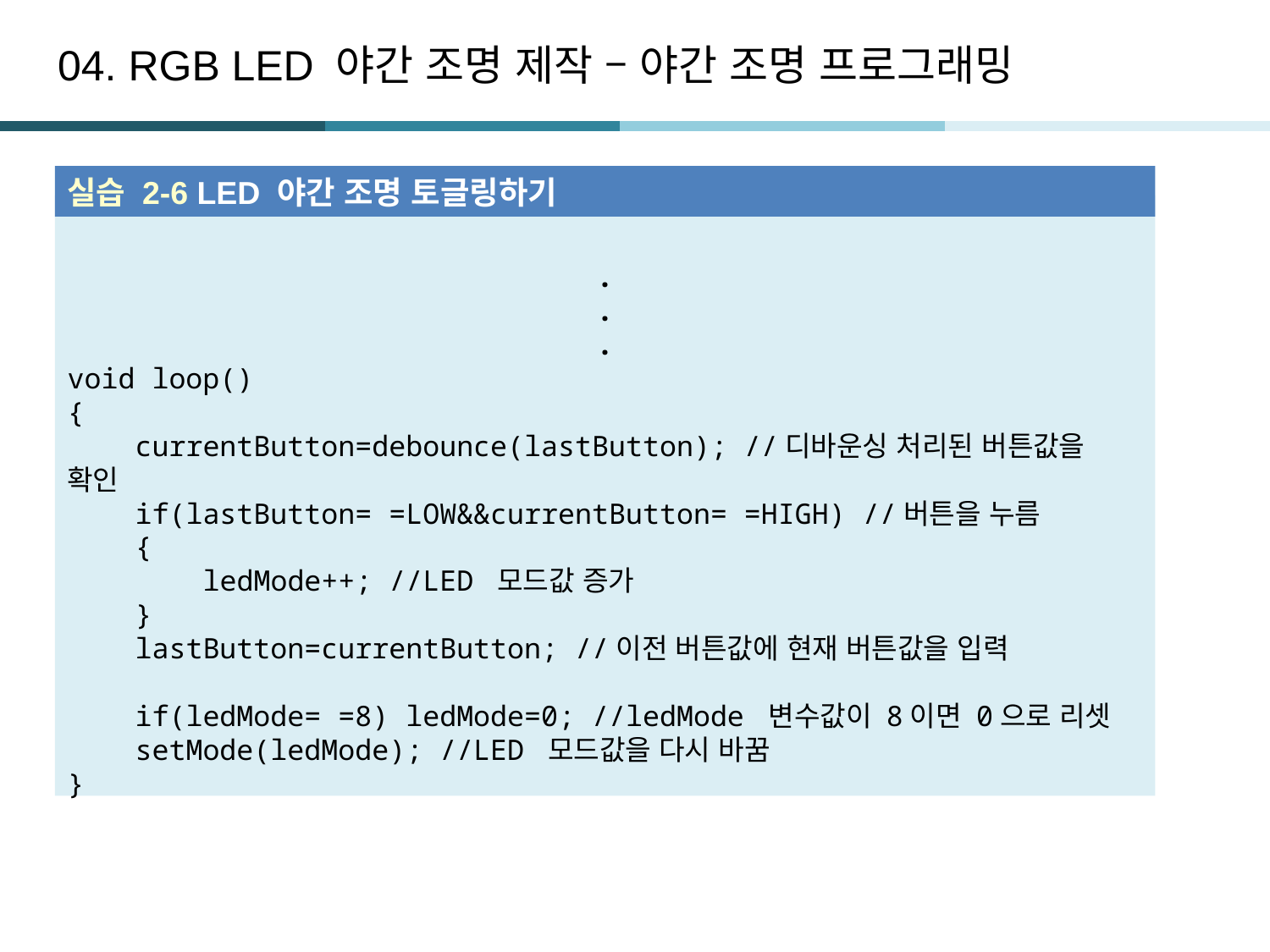

# 04. RGB LED 야간 조명 제작 – 야간 조명 프로그래밍
실습 2-6 LED 야간 조명 토글링하기

.
.
.
void loop()
{
    currentButton=debounce(lastButton); //디바운싱 처리된 버튼값을 확인
    if(lastButton= =LOW&&currentButton= =HIGH) //버튼을 누름
    {
        ledMode++; //LED 모드값 증가
    }
    lastButton=currentButton; //이전 버튼값에 현재 버튼값을 입력

    if(ledMode= =8) ledMode=0; //ledMode 변수값이 8이면 0으로 리셋
    setMode(ledMode); //LED 모드값을 다시 바꿈
}